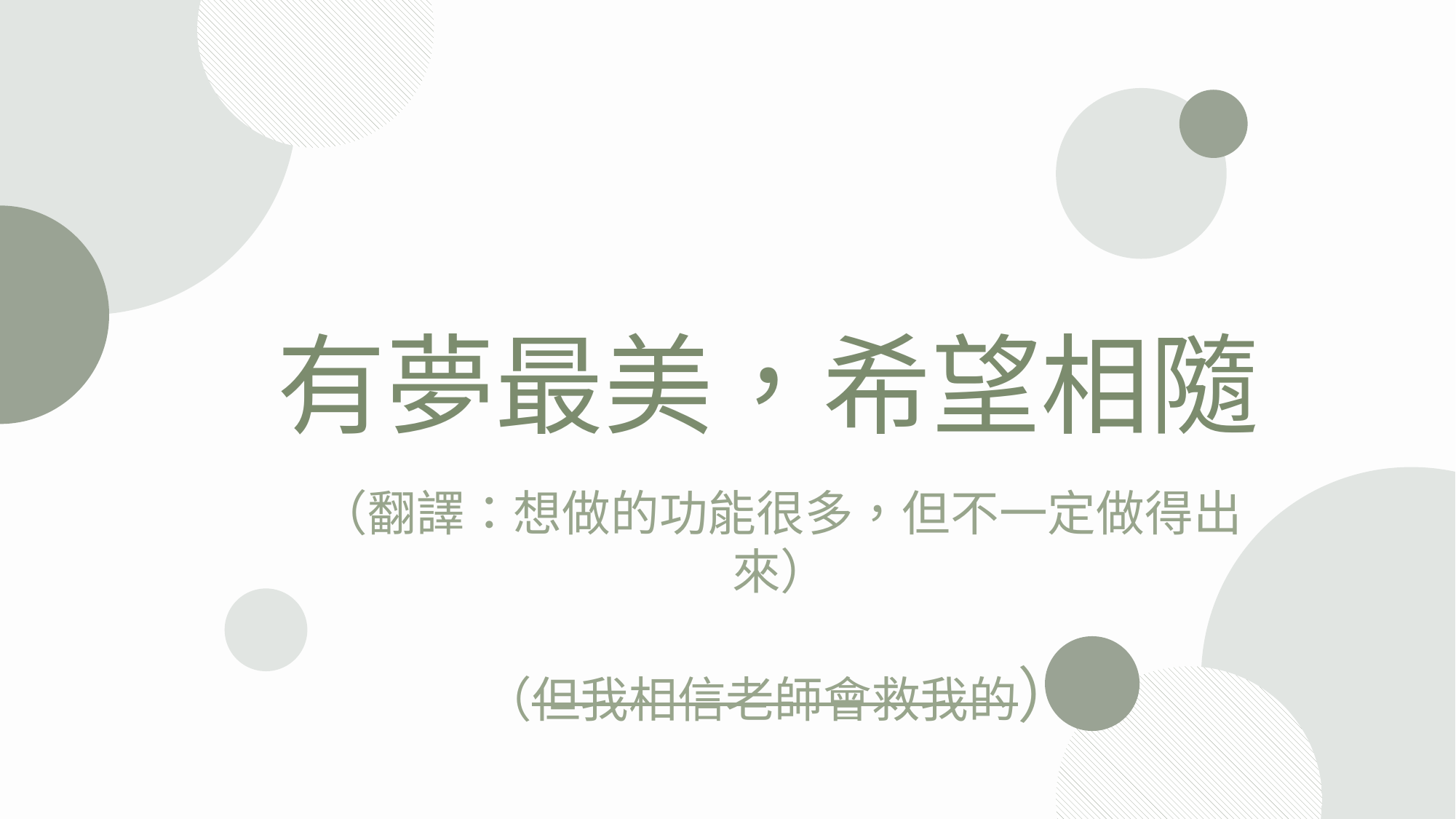

有夢最美，希望相隨

（翻譯：想做的功能很多，但不一定做得出來）

（但我相信老師會救我的）